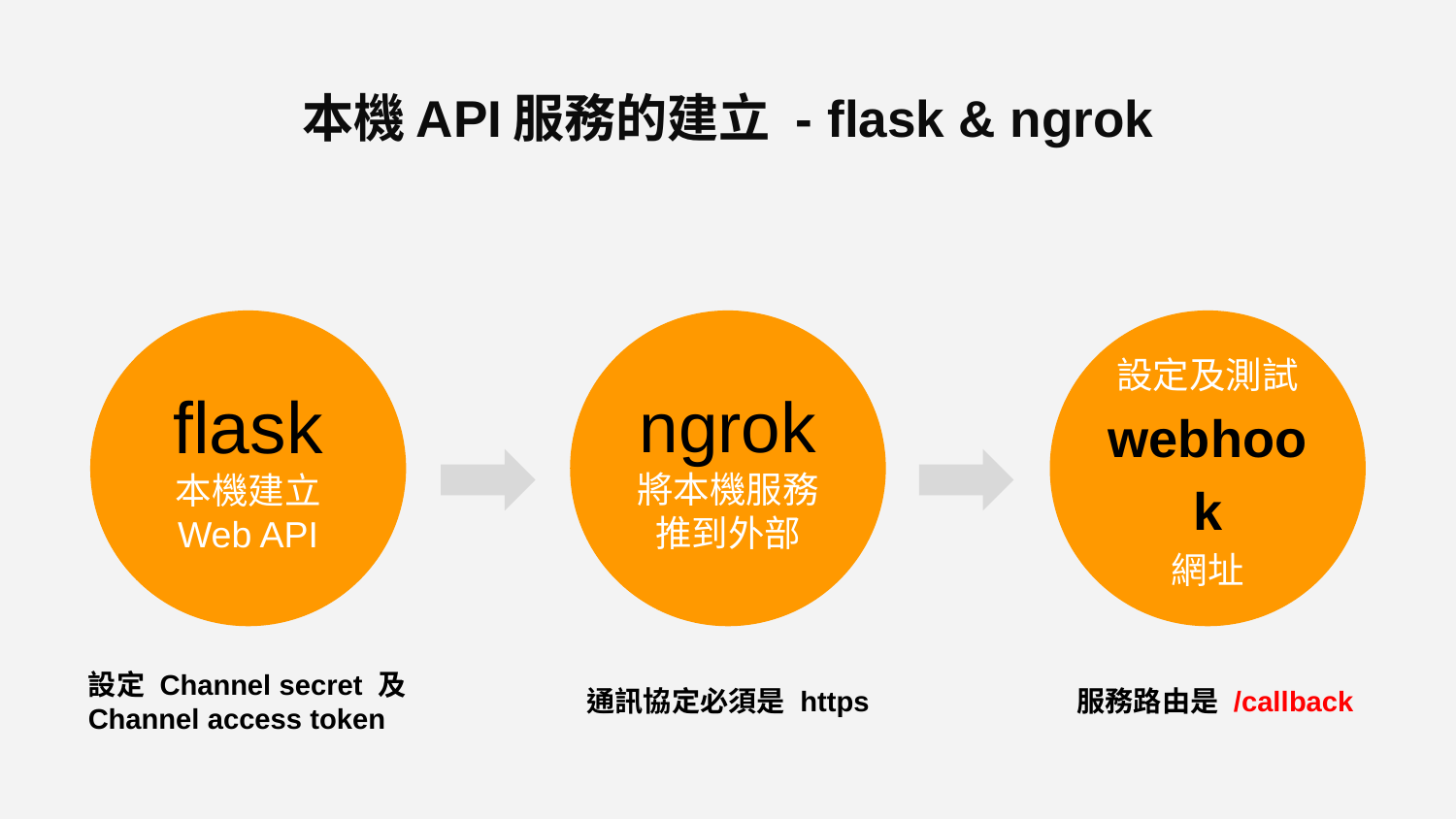

# 本機API服務的建立 - flask & ngrok
flask
本機建立
Web API
ngrok
將本機服務推到外部
設定及測試
webhook
網址

設定 Channel secret 及 Channel access token
通訊協定必須是 https
服務路由是 /callback